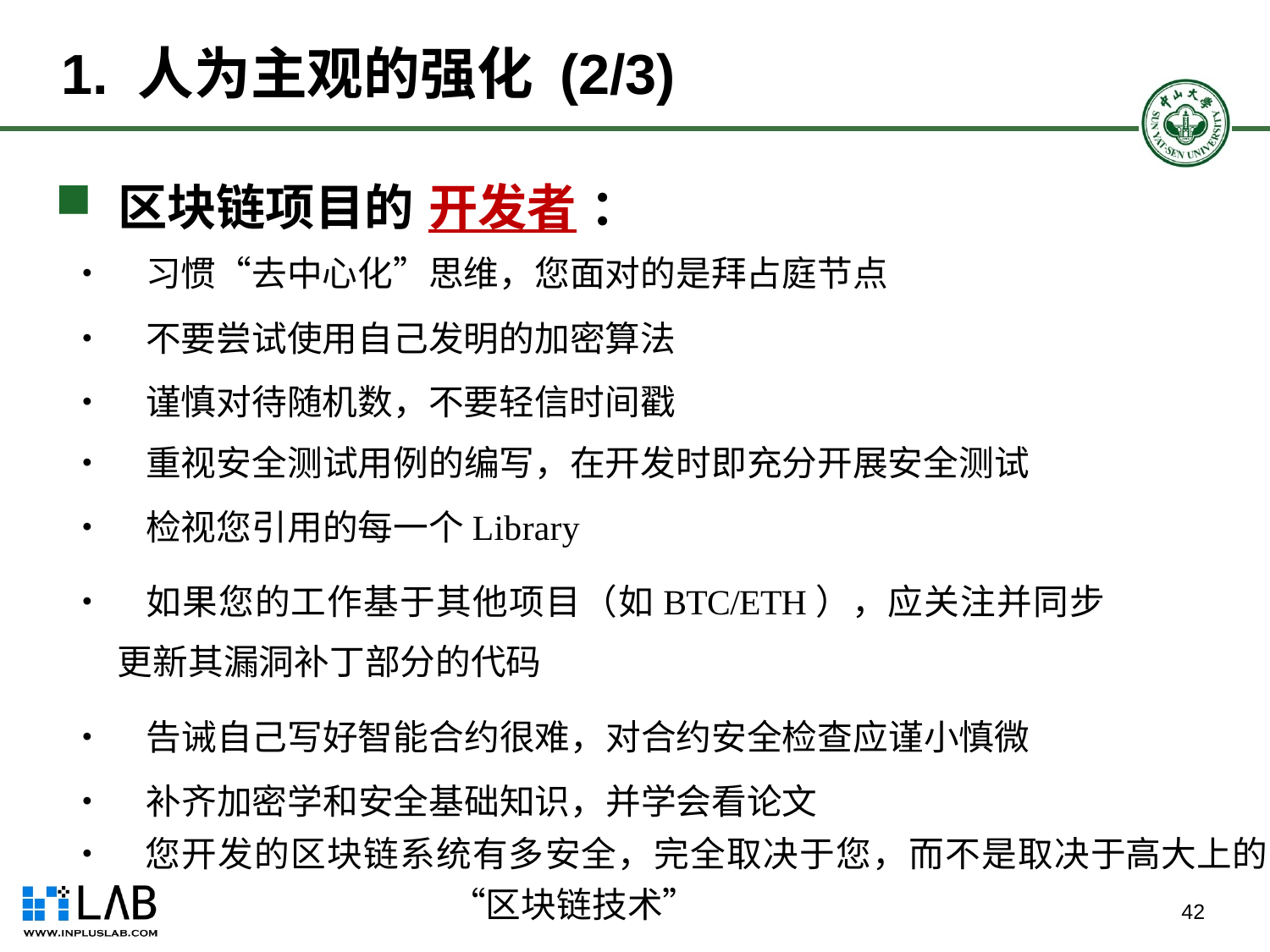

# 1. 人为主观的强化 (2/3)
 区块链项目的 开发者 ：
• 习惯“去中心化”思维，您面对的是拜占庭节点
• 不要尝试使用自己发明的加密算法
• 谨慎对待随机数，不要轻信时间戳

• 重视安全测试用例的编写，在开发时即充分开展安全测试
• 检视您引用的每一个Library
• 如果您的工作基于其他项目（如BTC/ETH），应关注并同步
更新其漏洞补丁部分的代码
• 告诫自己写好智能合约很难，对合约安全检查应谨小慎微
• 补齐加密学和安全基础知识，并学会看论文
• 您开发的区块链系统有多安全，完全取决于您，而不是取决于高大上的			“区块链技术”